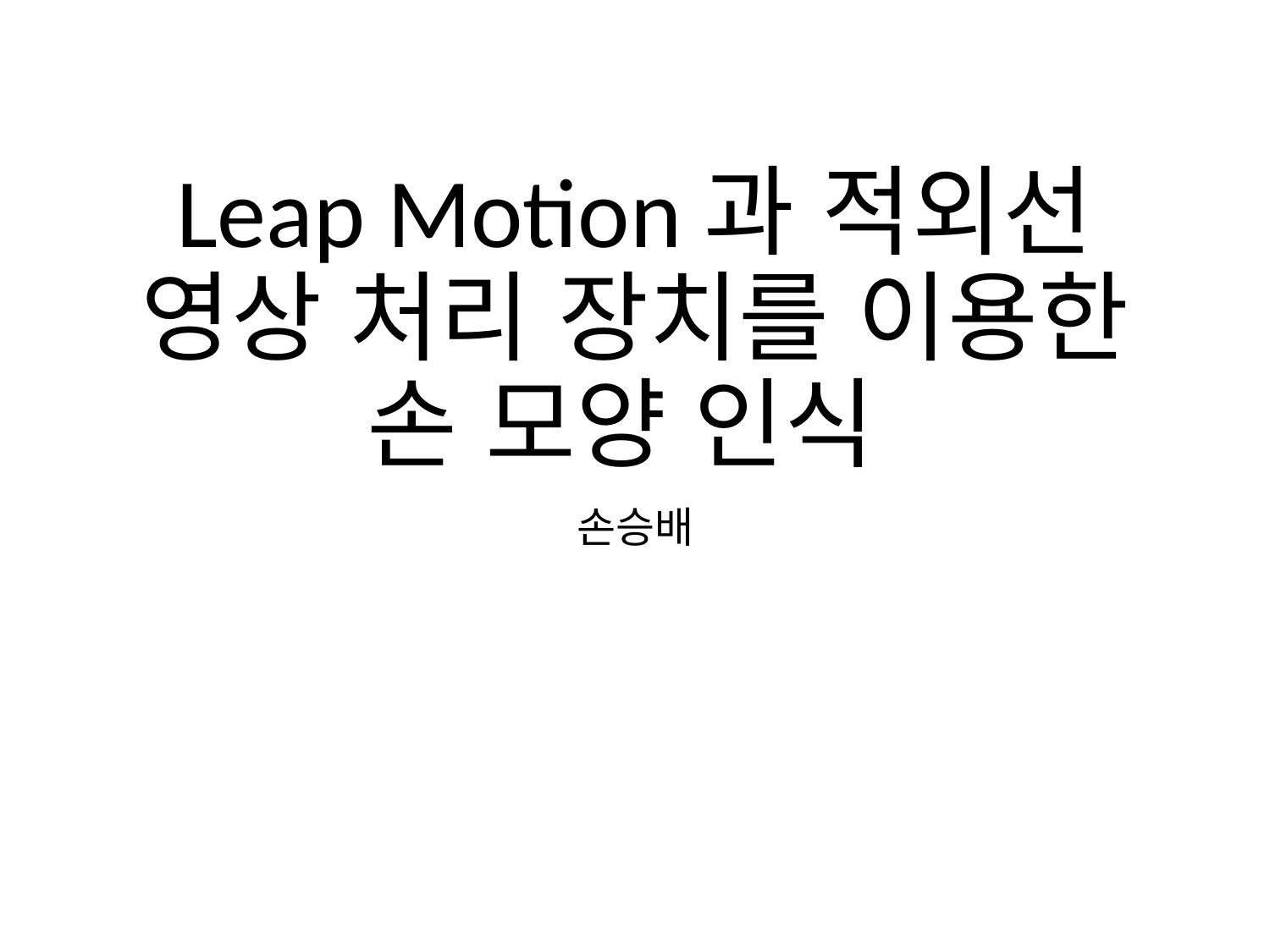

# Leap Motion과 적외선 영상 처리 장치를 이용한 손 모양 인식
손승배